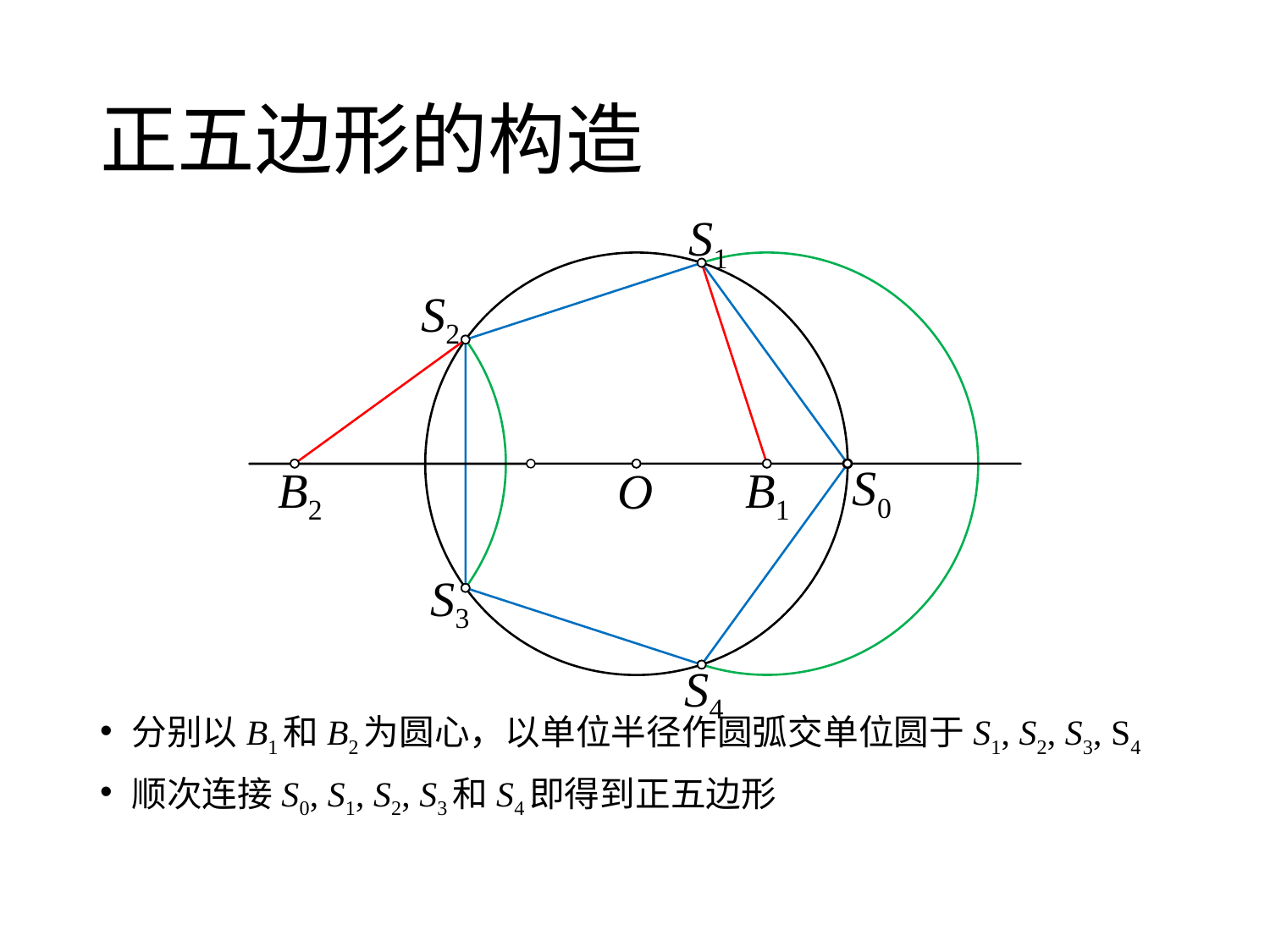

# 正五边形的构造
S1

S2
S0
B2
B1
O
S3
S4
分别以B1和B2为圆心，以单位半径作圆弧交单位圆于S1, S2, S3, S4
顺次连接S0, S1, S2, S3和S4即得到正五边形